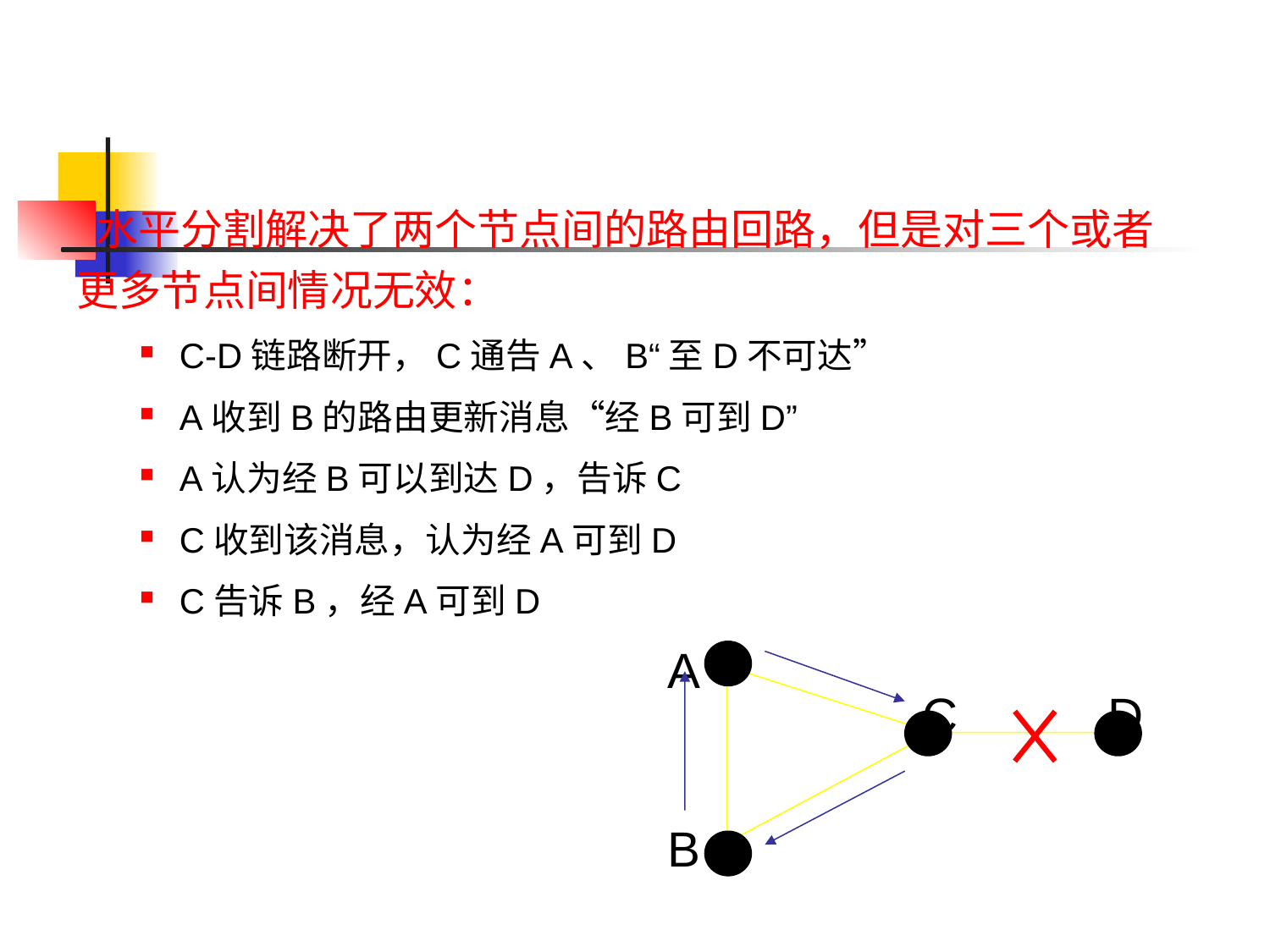

水平分割解决了两个节点间的路由回路，但是对三个或者更多节点间情况无效：
C-D链路断开，C通告A、B“至D不可达”
A收到B的路由更新消息“经B可到D”
A认为经B可以到达D，告诉C
C收到该消息，认为经A可到D
C告诉B，经A可到D
A

C
D

B

211